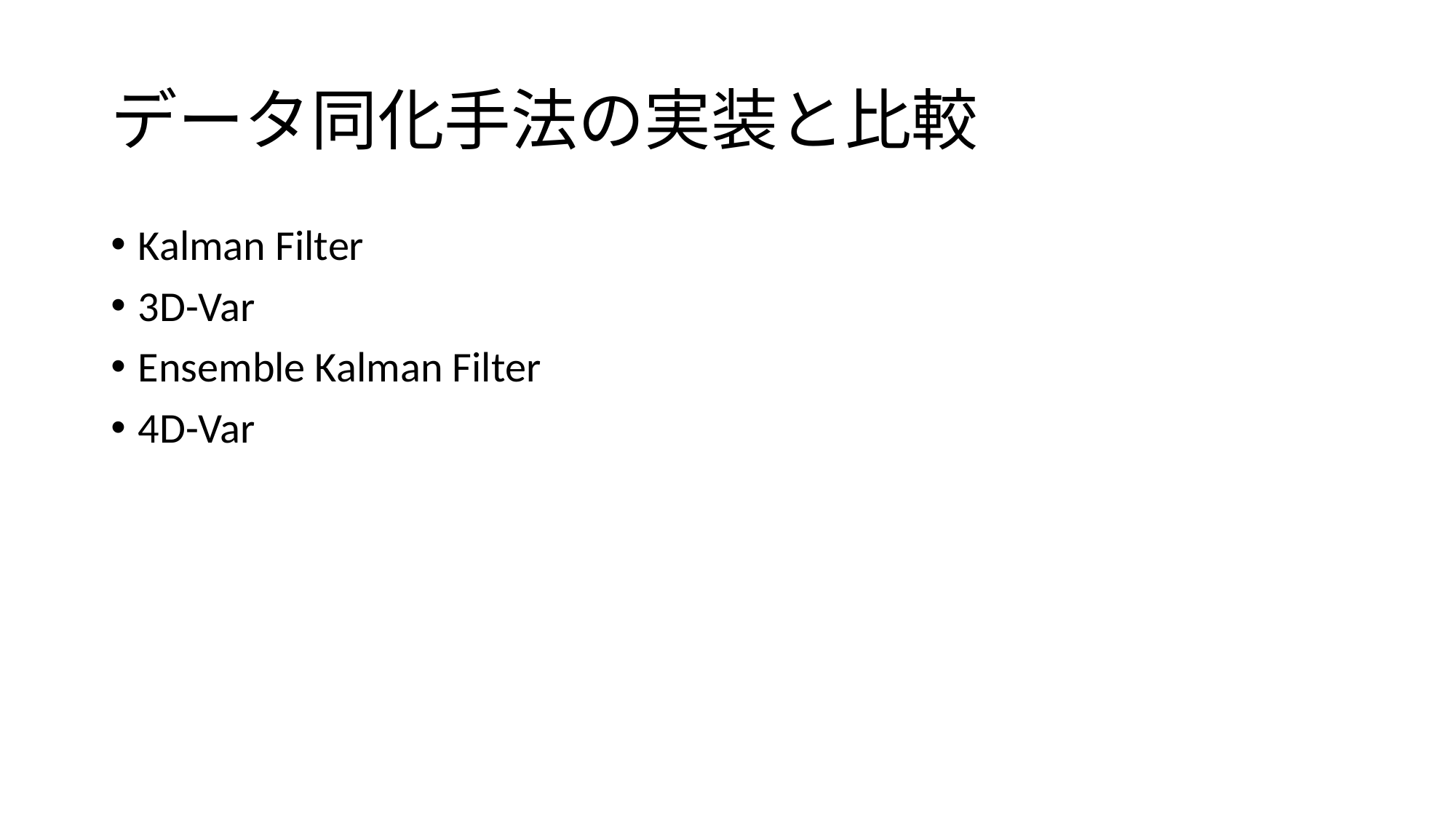

# データ同化手法の実装と比較
Kalman Filter
3D-Var
Ensemble Kalman Filter
4D-Var